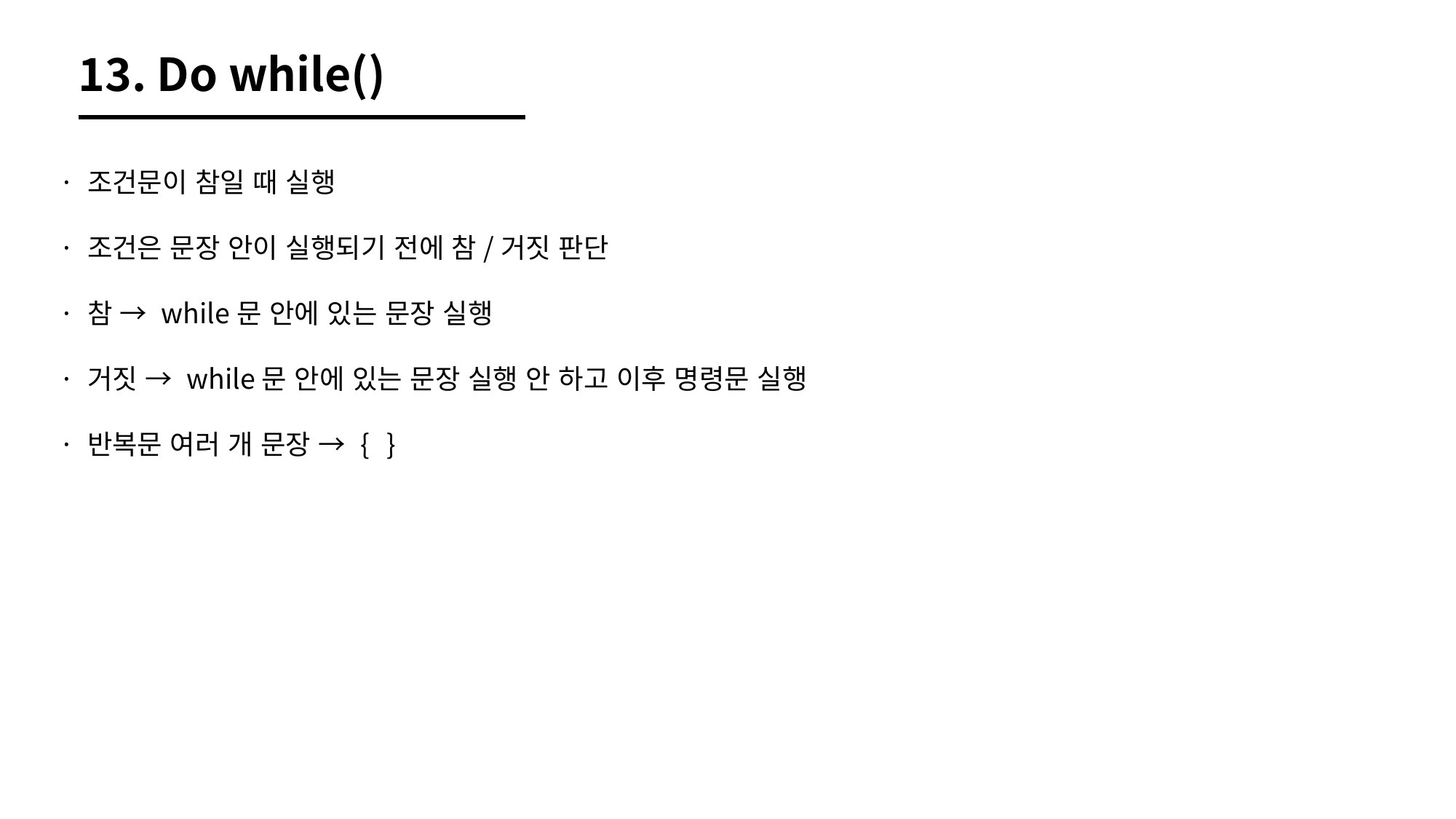

13. Do while()
· 조건문이 참일 때 실행

· 조건은 문장 안이 실행되기 전에 참/거짓 판단

· 참 → while문 안에 있는 문장 실행

· 거짓 → while문 안에 있는 문장 실행 안 하고 이후 명령문 실행

· 반복문 여러 개 문장 → {	}